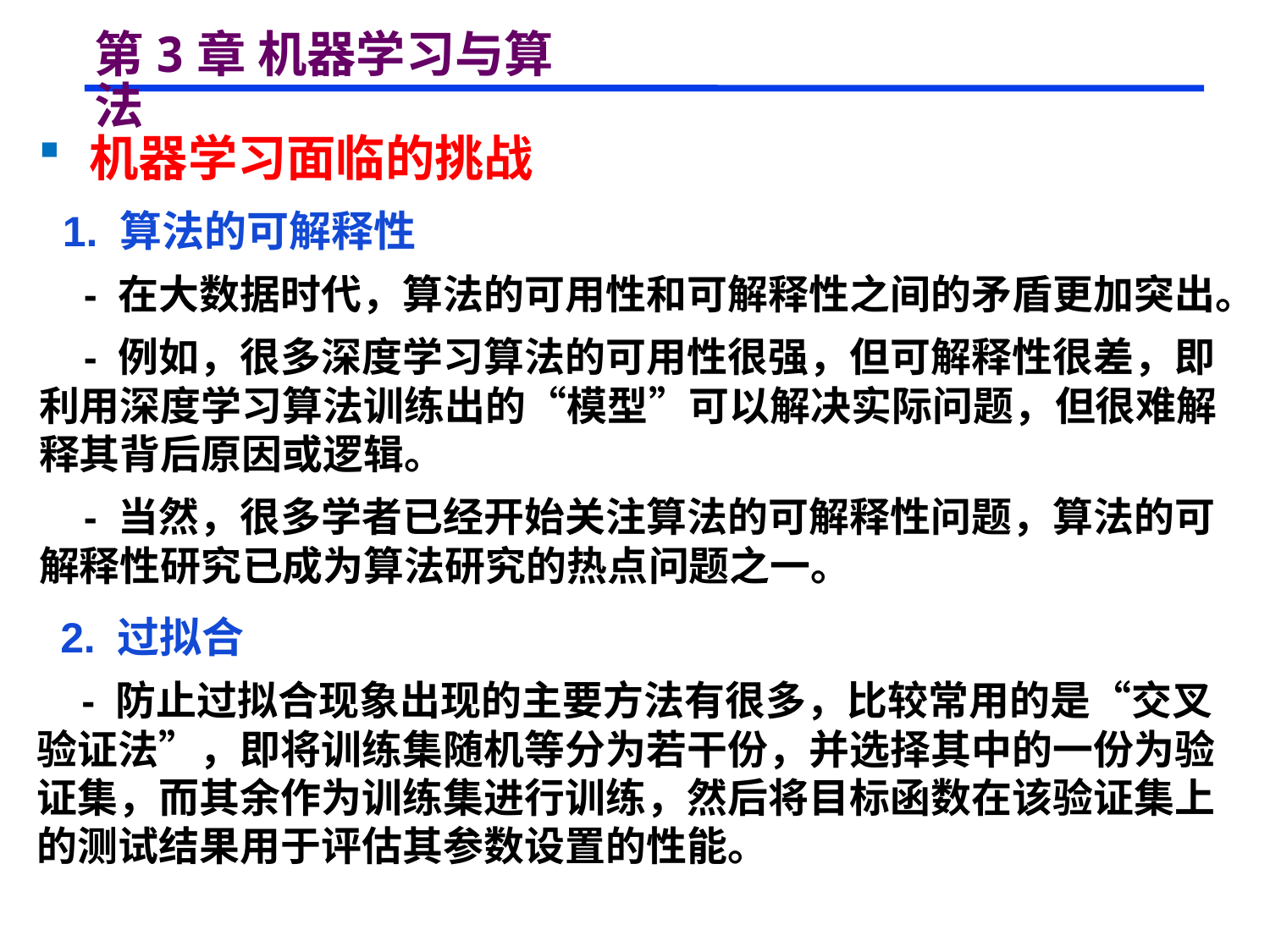

# 第3章 机器学习与算法
 机器学习面临的挑战
  1. 算法的可解释性
    - 在大数据时代，算法的可用性和可解释性之间的矛盾更加突出。
    - 例如，很多深度学习算法的可用性很强，但可解释性很差，即利用深度学习算法训练出的“模型”可以解决实际问题，但很难解释其背后原因或逻辑。
    - 当然，很多学者已经开始关注算法的可解释性问题，算法的可解释性研究已成为算法研究的热点问题之一。
  2. 过拟合
    - 防止过拟合现象出现的主要方法有很多，比较常用的是“交叉验证法”，即将训练集随机等分为若干份，并选择其中的一份为验证集，而其余作为训练集进行训练，然后将目标函数在该验证集上的测试结果用于评估其参数设置的性能。